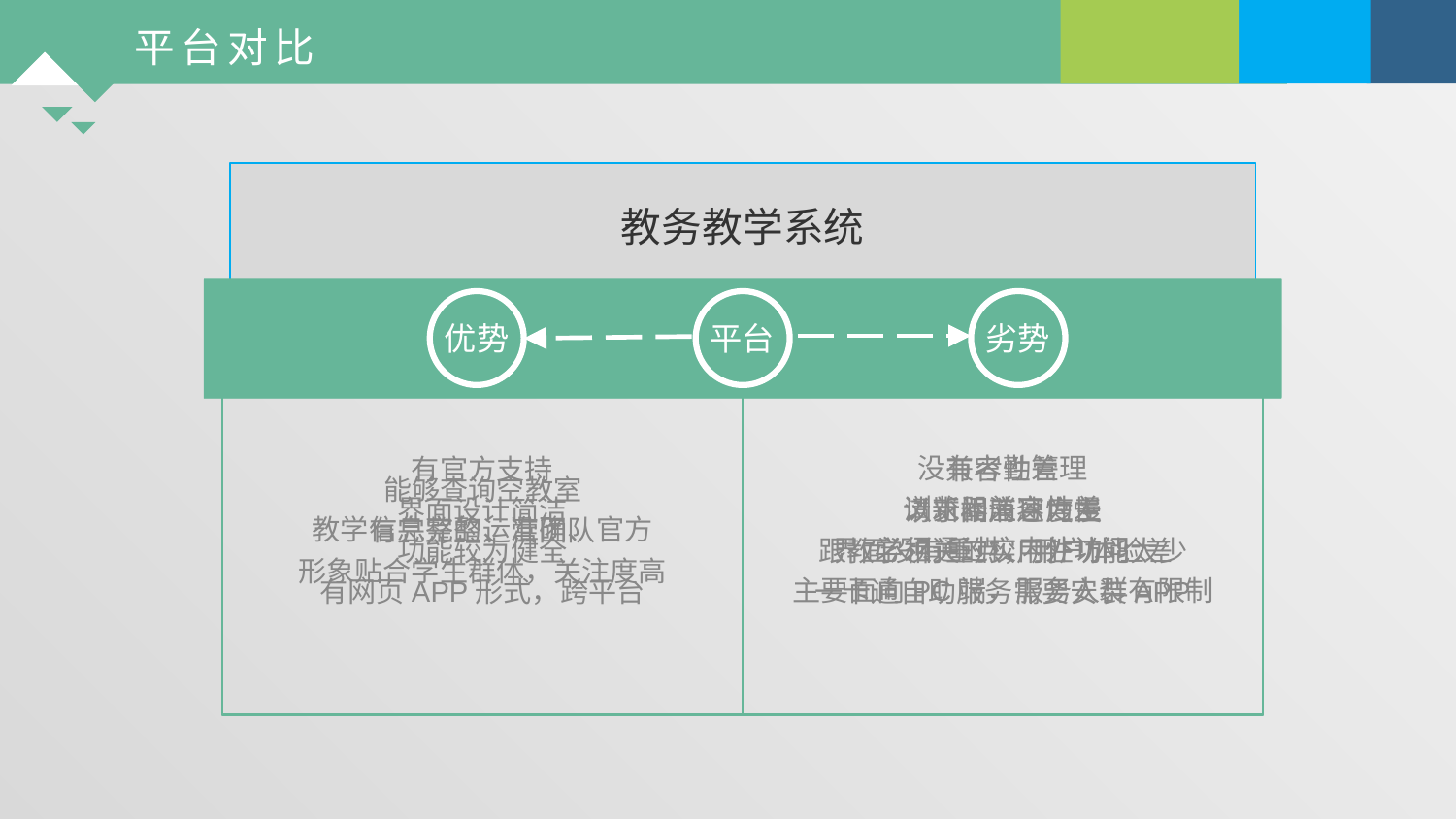

平台对比
教务教学系统

优势
平台
劣势
教学信息完整、准确、官方
没有考勤管理
浏览器兼容性差
必须通过校内外访问
主要面向PC端，服务人群有限制

XX伴读小书童微信公众平台

优势
平台
劣势
能够查询空教室
有完整的运营团队
形象贴合学生群体，关注度高
以新闻消息为主
跟教学相关的实用性功能太少

XX移动门户

优势
平台
劣势
有官方支持
界面设计简洁
功能较为健全
有网页APP形式，跨平台
兼容性差
请求相应速度慢
界面没有重点，用户体验差
一卡通自助服务需要安装APP